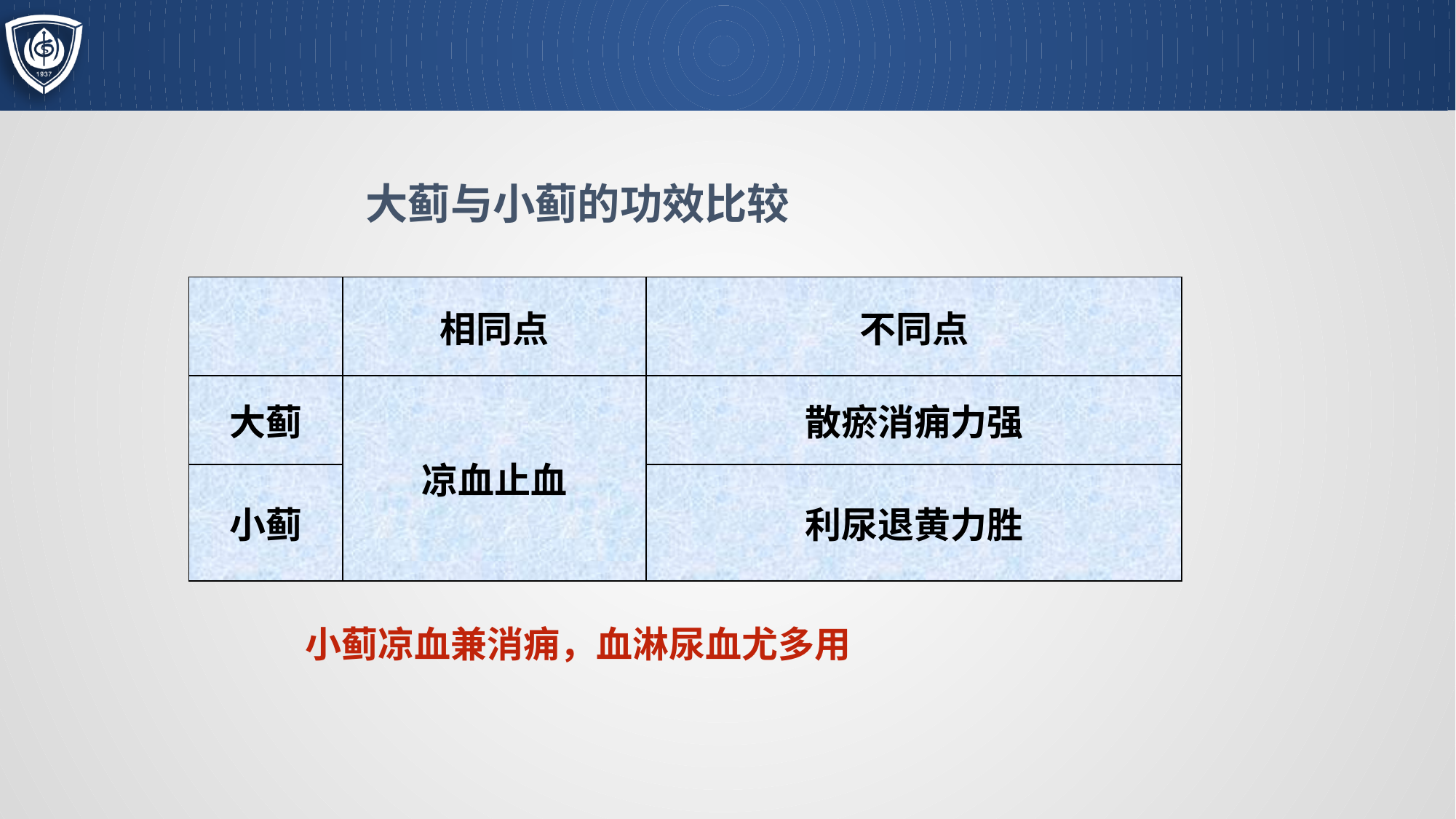

#
大蓟与小蓟的功效比较
|  | 相同点 | 不同点 |
| --- | --- | --- |
| 大蓟 | 凉血止血 | 散瘀消痈力强 |
| 小蓟 |  | 利尿退黄力胜 |
小蓟凉血兼消痈，血淋尿血尤多用